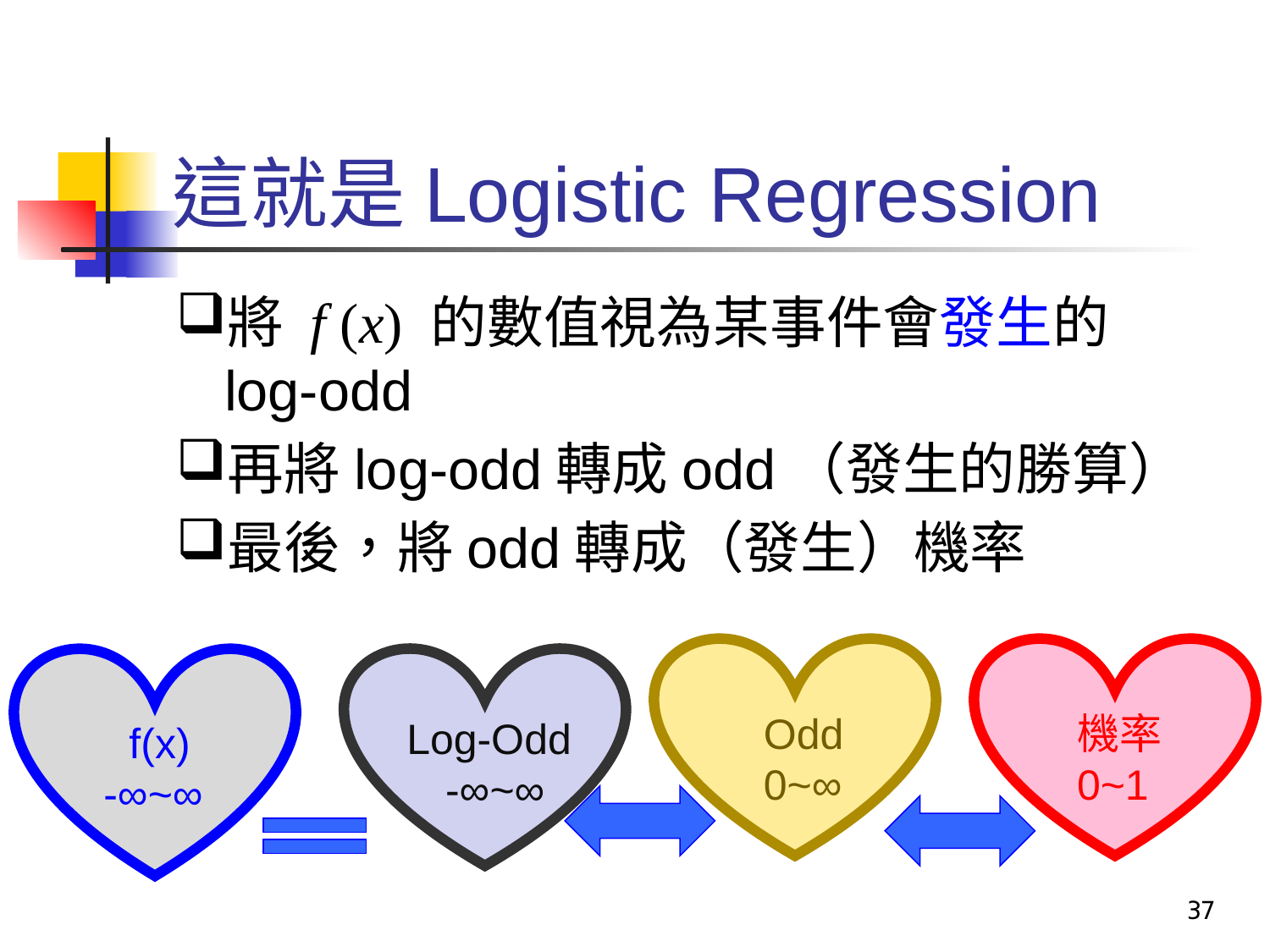

# 這就是Logistic Regression
將 f (x) 的數值視為某事件會發生的   log-odd
再將log-odd轉成odd（發生的勝算）
最後，將odd轉成（發生）機率

Odd
0~∞
機率
0~1
Log-Odd
 -∞~∞
f(x)
-∞~∞

37